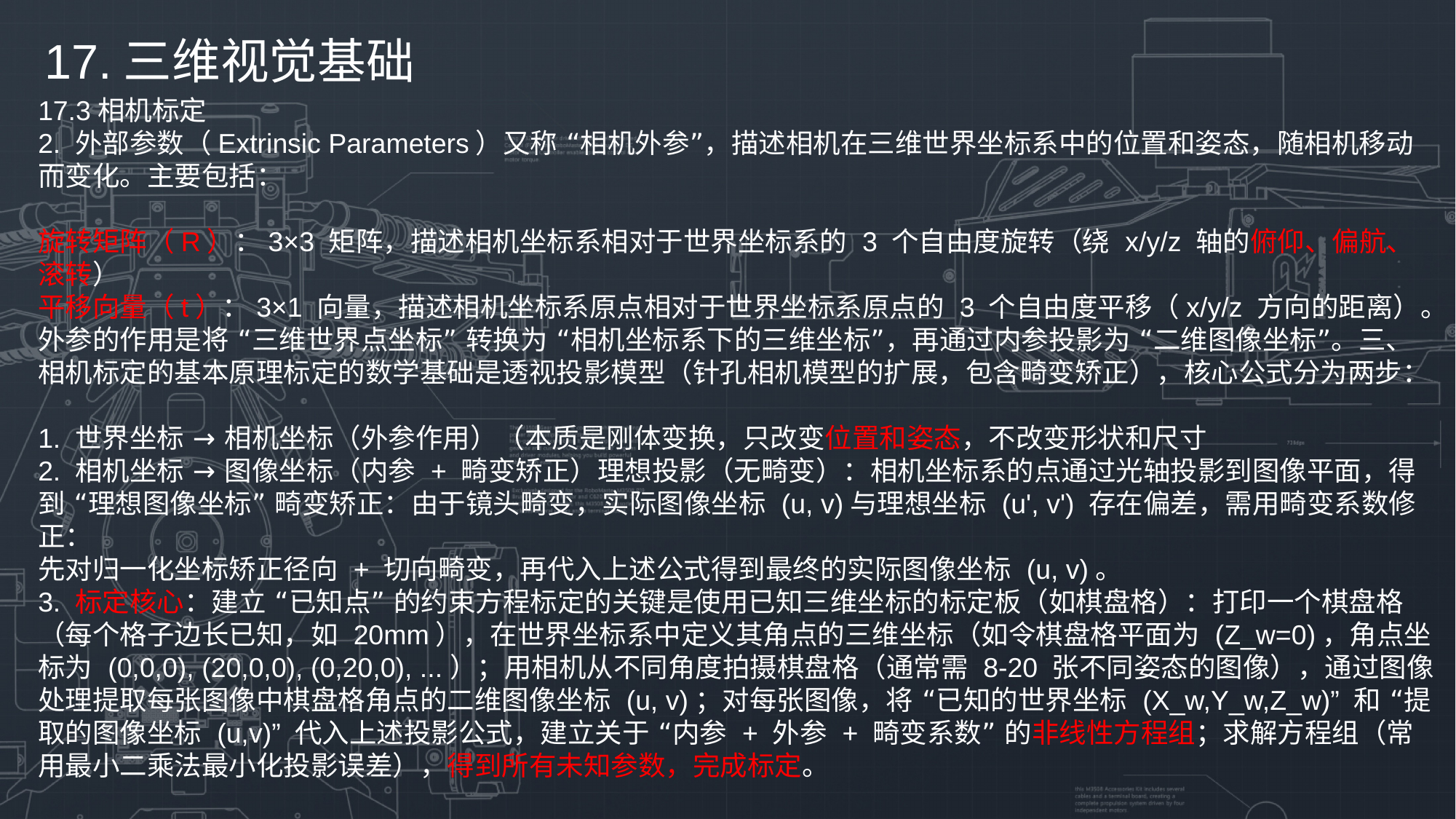

17.三维视觉基础
17.3相机标定
2. 外部参数（Extrinsic Parameters）又称 “相机外参”，描述相机在三维世界坐标系中的位置和姿态，随相机移动而变化。主要包括：

旋转矩阵（R）：3×3 矩阵，描述相机坐标系相对于世界坐标系的 3 个自由度旋转（绕 x/y/z 轴的俯仰、偏航、滚转）
平移向量（t）：3×1 向量，描述相机坐标系原点相对于世界坐标系原点的 3 个自由度平移（x/y/z 方向的距离）。外参的作用是将 “三维世界点坐标” 转换为 “相机坐标系下的三维坐标”，再通过内参投影为 “二维图像坐标”。三、相机标定的基本原理标定的数学基础是透视投影模型（针孔相机模型的扩展，包含畸变矫正），核心公式分为两步：

1. 世界坐标 → 相机坐标（外参作用）（本质是刚体变换，只改变位置和姿态，不改变形状和尺寸
2. 相机坐标 → 图像坐标（内参 + 畸变矫正）理想投影（无畸变）：相机坐标系的点通过光轴投影到图像平面，得到 “理想图像坐标” 畸变矫正：由于镜头畸变，实际图像坐标 (u, v)与理想坐标 (u', v') 存在偏差，需用畸变系数修正：
先对归一化坐标矫正径向 + 切向畸变，再代入上述公式得到最终的实际图像坐标 (u, v)。
3. 标定核心：建立 “已知点” 的约束方程标定的关键是使用已知三维坐标的标定板（如棋盘格）：打印一个棋盘格（每个格子边长已知，如 20mm），在世界坐标系中定义其角点的三维坐标（如令棋盘格平面为 (Z_w=0)，角点坐标为 (0,0,0), (20,0,0), (0,20,0), ...）；用相机从不同角度拍摄棋盘格（通常需 8-20 张不同姿态的图像），通过图像处理提取每张图像中棋盘格角点的二维图像坐标 (u, v)；对每张图像，将 “已知的世界坐标 (X_w,Y_w,Z_w)” 和 “提取的图像坐标 (u,v)” 代入上述投影公式，建立关于 “内参 + 外参 + 畸变系数” 的非线性方程组；求解方程组（常用最小二乘法最小化投影误差），得到所有未知参数，完成标定。